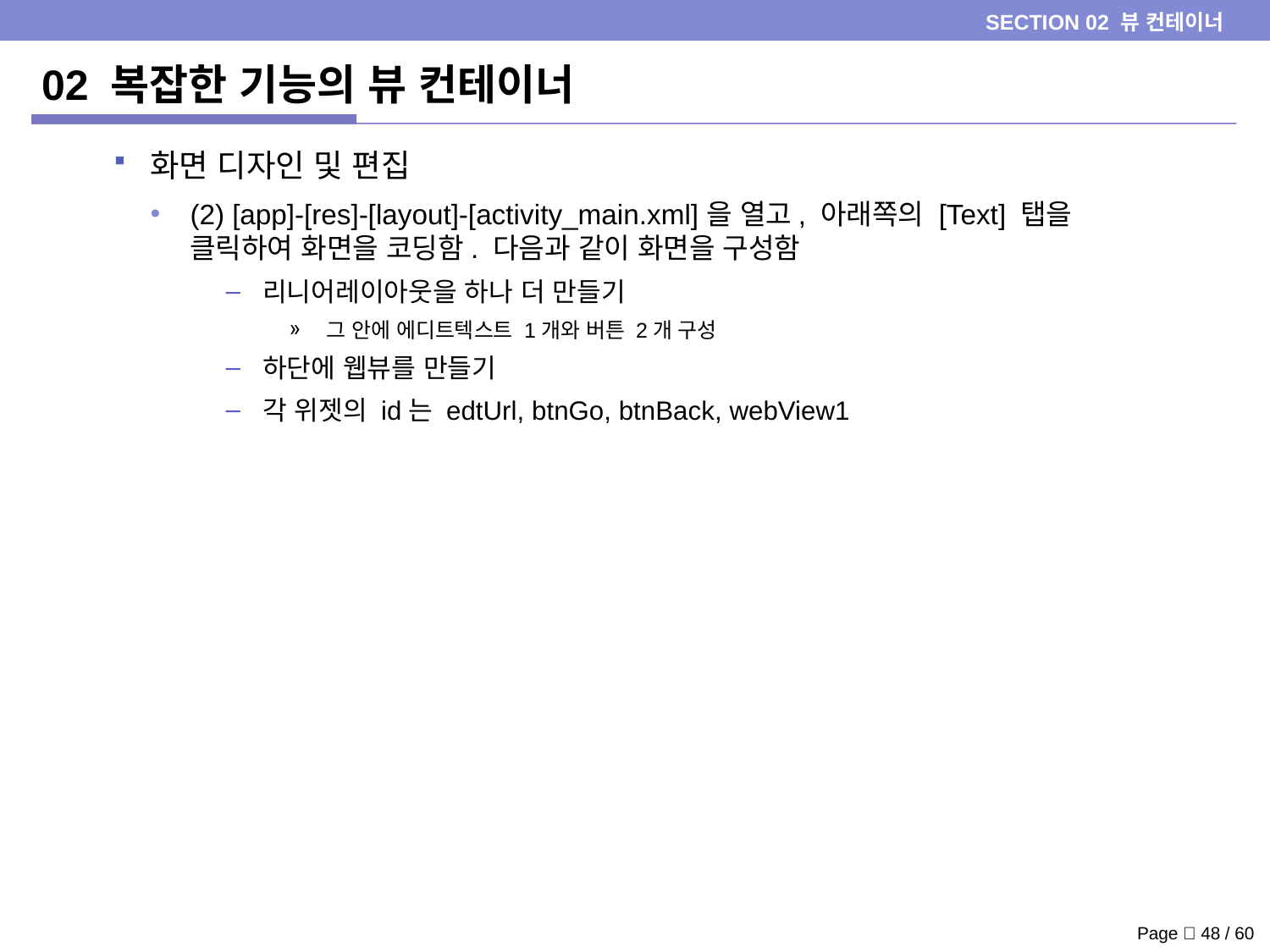

SECTION 02 뷰 컨테이너
# 02 복잡한 기능의 뷰 컨테이너
화면 디자인 및 편집
(2) [app]-[res]-[layout]-[activity_main.xml]을 열고, 아래쪽의 [Text] 탭을 클릭하여 화면을 코딩함. 다음과 같이 화면을 구성함
리니어레이아웃을 하나 더 만들기
그 안에 에디트텍스트 1개와 버튼 2개 구성
하단에 웹뷰를 만들기
각 위젯의 id는 edtUrl, btnGo, btnBack, webView1